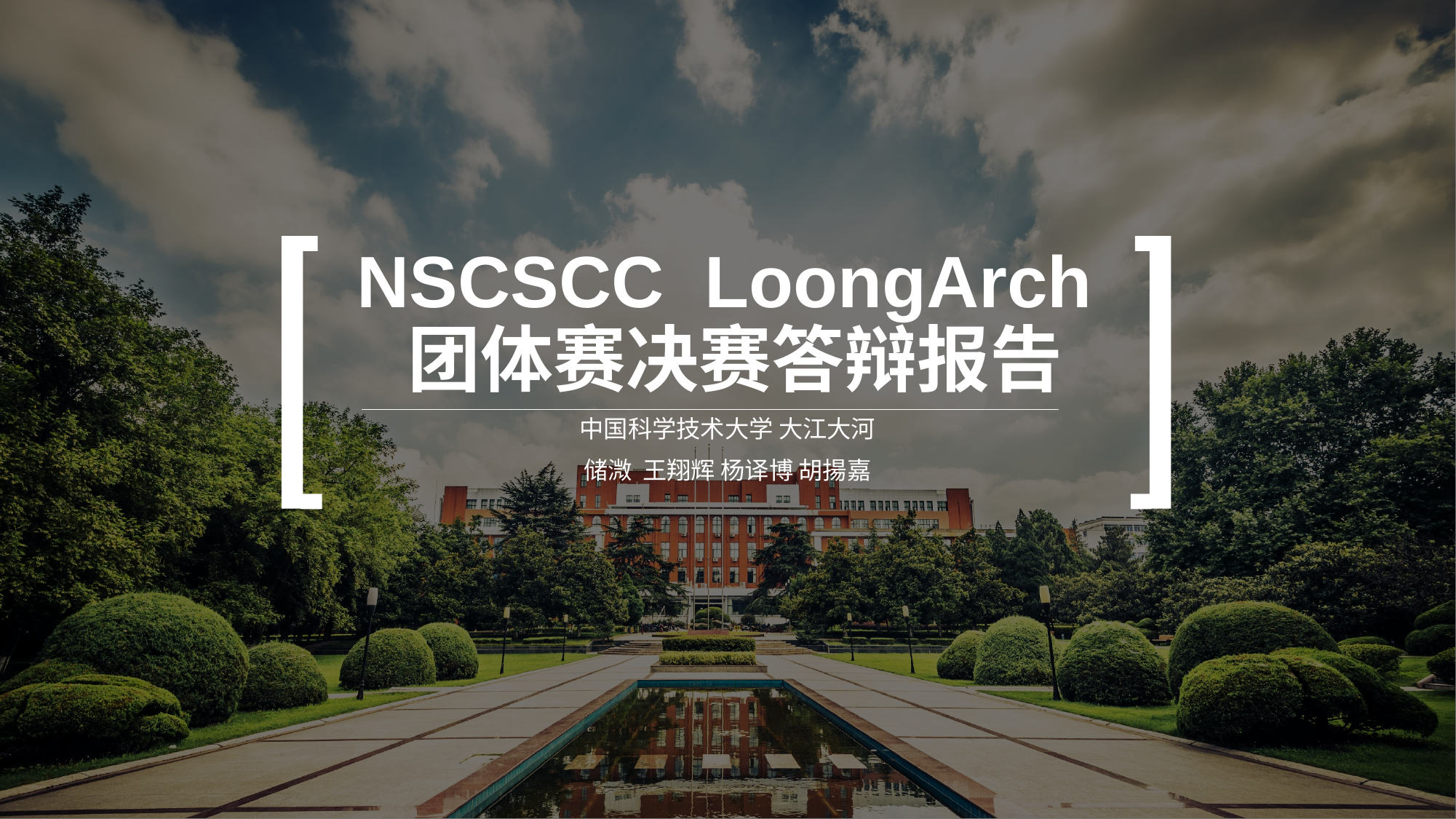

# NSCSCC  LoongArch 团体赛决赛答辩报告
中国科学技术大学 大江大河
储溦  王翔辉 杨译博 胡揚嘉